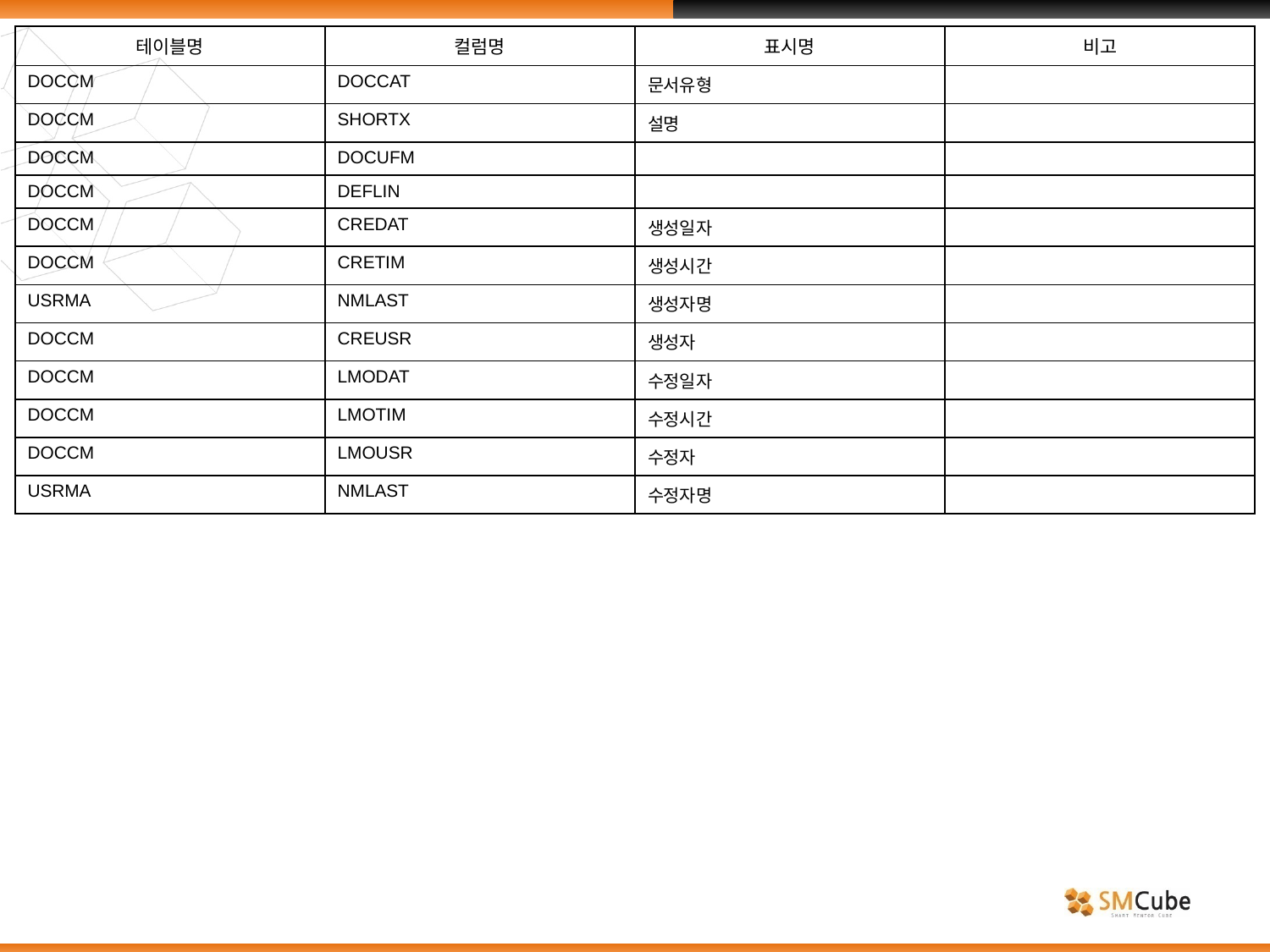

| 테이블명 | 컬럼명 | 표시명 | 비고 |
| --- | --- | --- | --- |
| DOCCM | DOCCAT | 문서유형 |  |
| DOCCM | SHORTX | 설명 |  |
| DOCCM | DOCUFM |  |  |
| DOCCM | DEFLIN |  |  |
| DOCCM | CREDAT | 생성일자 |  |
| DOCCM | CRETIM | 생성시간 |  |
| USRMA | NMLAST | 생성자명 |  |
| DOCCM | CREUSR | 생성자 |  |
| DOCCM | LMODAT | 수정일자 |  |
| DOCCM | LMOTIM | 수정시간 |  |
| DOCCM | LMOUSR | 수정자 |  |
| USRMA | NMLAST | 수정자명 |  |